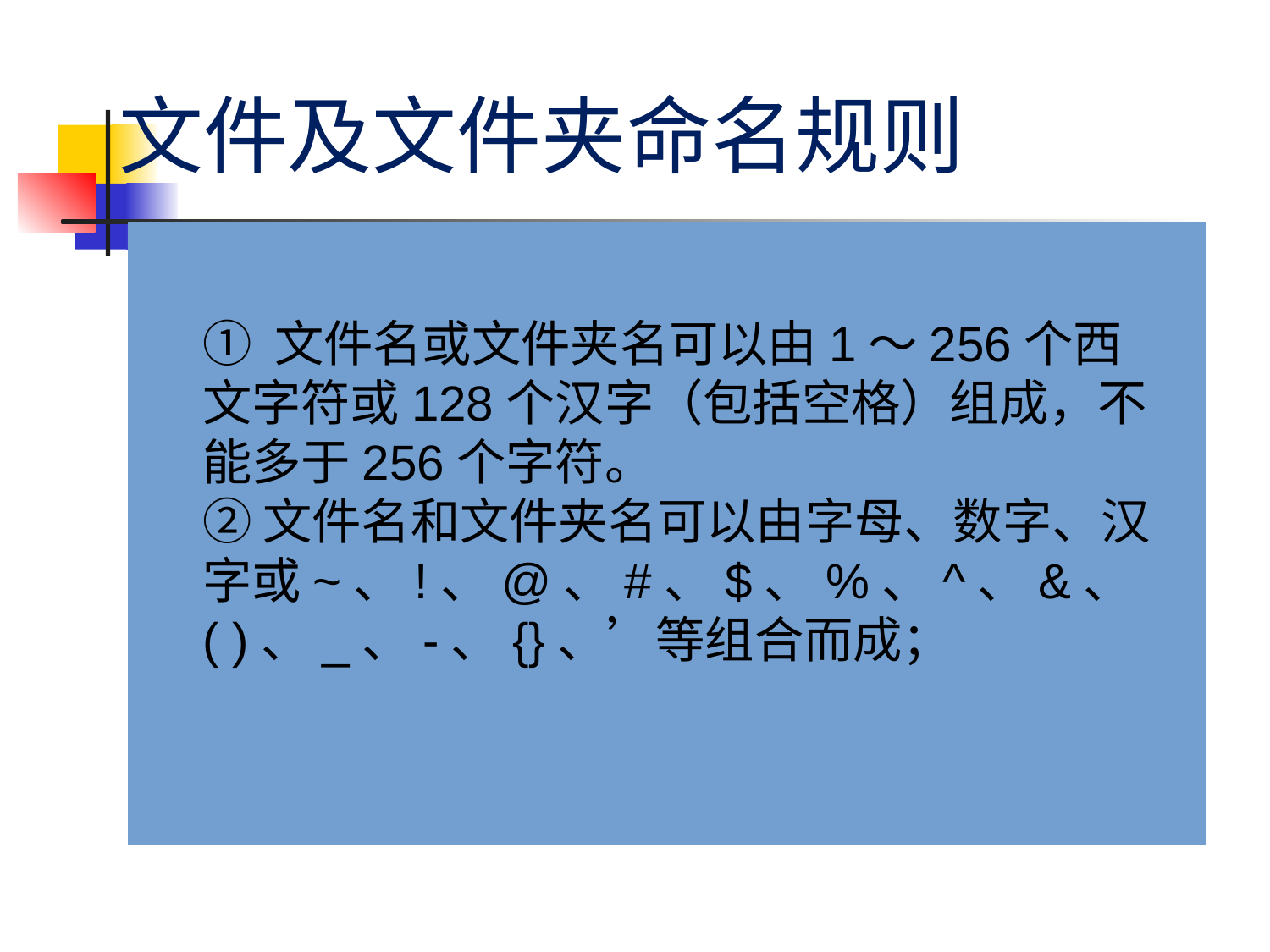

# 文件及文件夹命名规则

① 文件名或文件夹名可以由1～256个西文字符或128个汉字（包括空格）组成，不能多于256个字符。
② 文件名和文件夹名可以由字母、数字、汉字或~、!、@、#、$、%、^、&、( )、_、-、{}、’等组合而成；
69